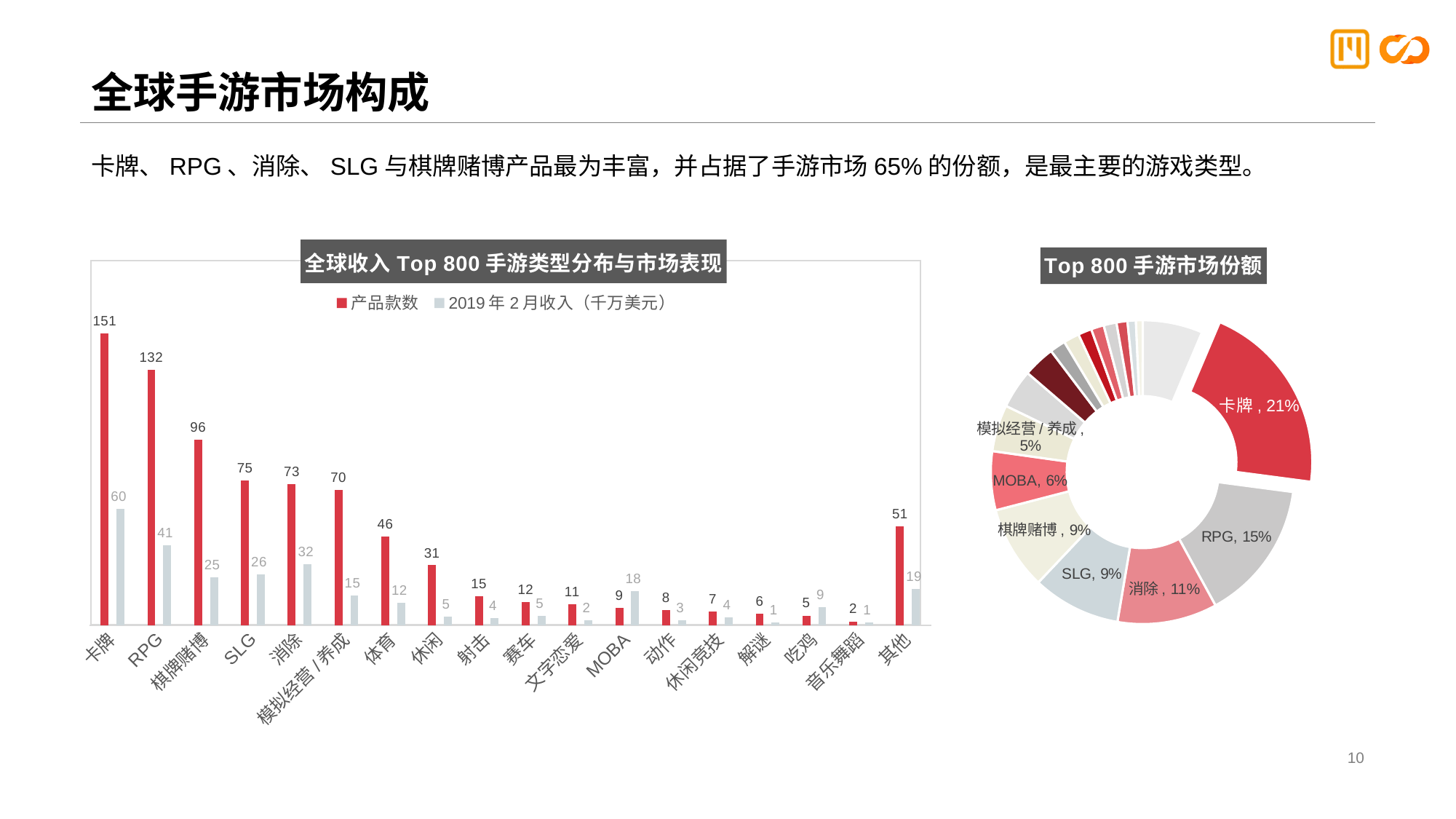

# 全球手游市场构成
卡牌、RPG、消除、SLG与棋牌赌博产品最为丰富，并占据了手游市场65%的份额，是最主要的游戏类型。

### Chart: 全球收入Top 800手游类型分布与市场表现

| Category | 产品款数 | 2019年2月收入（千万美元） |
|---|---|---|
| 卡牌 | 151.0 | 60.0087244 |
| RPG | 132.0 | 41.474997 |
| 棋牌赌博 | 96.0 | 24.9417631 |
| SLG | 75.0 | 26.3560359 |
| 消除 | 73.0 | 31.5919866 |
| 模拟经营/养成 | 70.0 | 15.464005 |
| 体育 | 46.0 | 11.5897052 |
| 休闲 | 31.0 | 4.6251312 |
| 射击 | 15.0 | 3.8216032 |
| 赛车 | 12.0 | 4.7052336 |
| 文字恋爱 | 11.0 | 2.4839015 |
| MOBA | 9.0 | 17.5520131 |
| 动作 | 8.0 | 2.5089778 |
| 休闲竞技 | 7.0 | 3.9974791 |
| 解谜 | 6.0 | 1.4986074 |
| 吃鸡 | 5.0 | 9.4874853 |
| 音乐舞蹈 | 2.0 | 1.3310633 |
| 其他 | 51.0 | 18.6737325 |

### Chart: Top 800手游市场份额

| Category | 市场份额 |
|---|---|
| 卡牌 | 0.20584532440187434 |
| RPG | 0.14859740154419815 |
| 消除 | 0.10569037278331313 |
| SLG | 0.093423868207286 |
| 棋牌赌博 | 0.08841071538803563 |
| MOBA | 0.062216372934404664 |
| 模拟经营/养成 | 0.04933668094696306 |
| 体育 | 0.04108186433173349 |
| 吃鸡 | 0.03363015514354203 |
| 休闲 | 0.016738516433233906 |
| 赛车 | 0.01667857508613023 |
| 动作 | 0.014374107448982543 |
| 休闲竞技 | 0.013630547199978683 |
| 射击 | 0.013546382887471424 |
| 解谜 | 0.011605388403474798 |
| 文字恋爱 | 0.00880465056491595 |
| 音乐舞蹈 | 0.007298769462439864 |
| 其他 | 0.06334256146456597 |

10